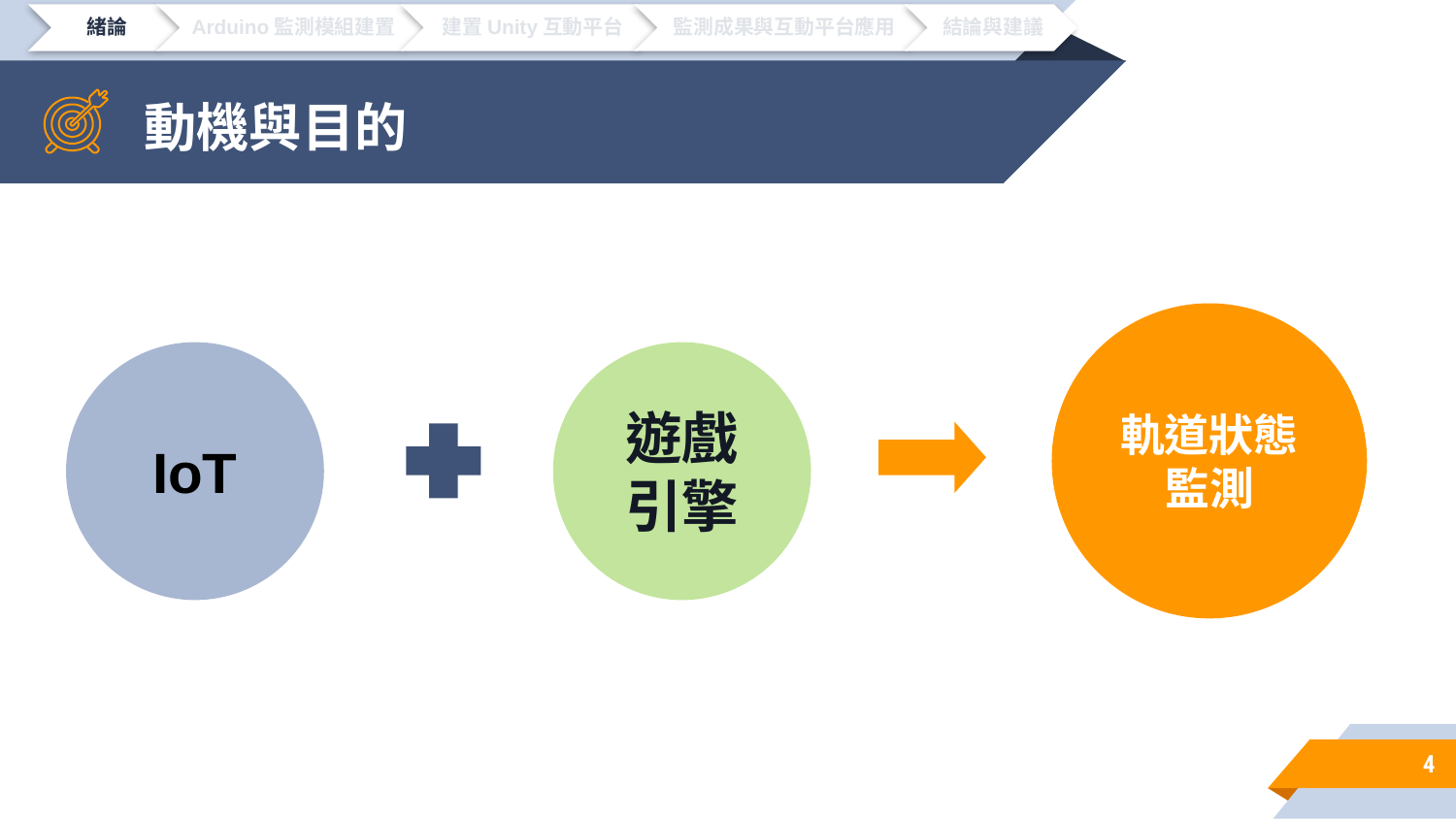

緒論
Arduino監測模組建置
建置Unity互動平台
監測成果與互動平台應用
結論與建議
# 動機與目的

軌道狀態監測
IoT
遊戲引擎

4